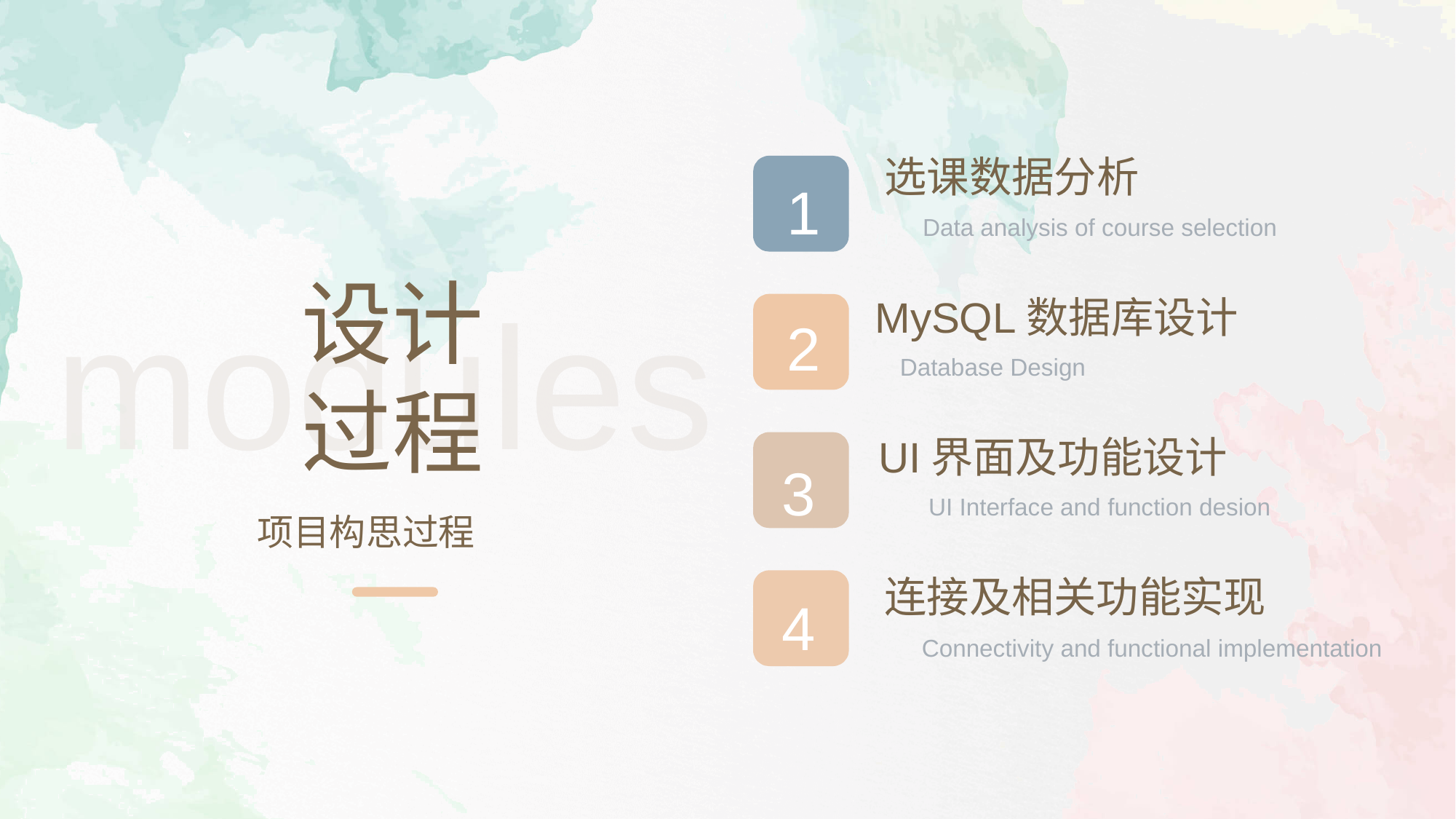

选课数据分析

1

2

3

4
Data analysis of course selection
设计
过程
modules
MySQL数据库设计
Database Design
UI界面及功能设计
UI Interface and function desion
项目构思过程
连接及相关功能实现

Connectivity and functional implementation